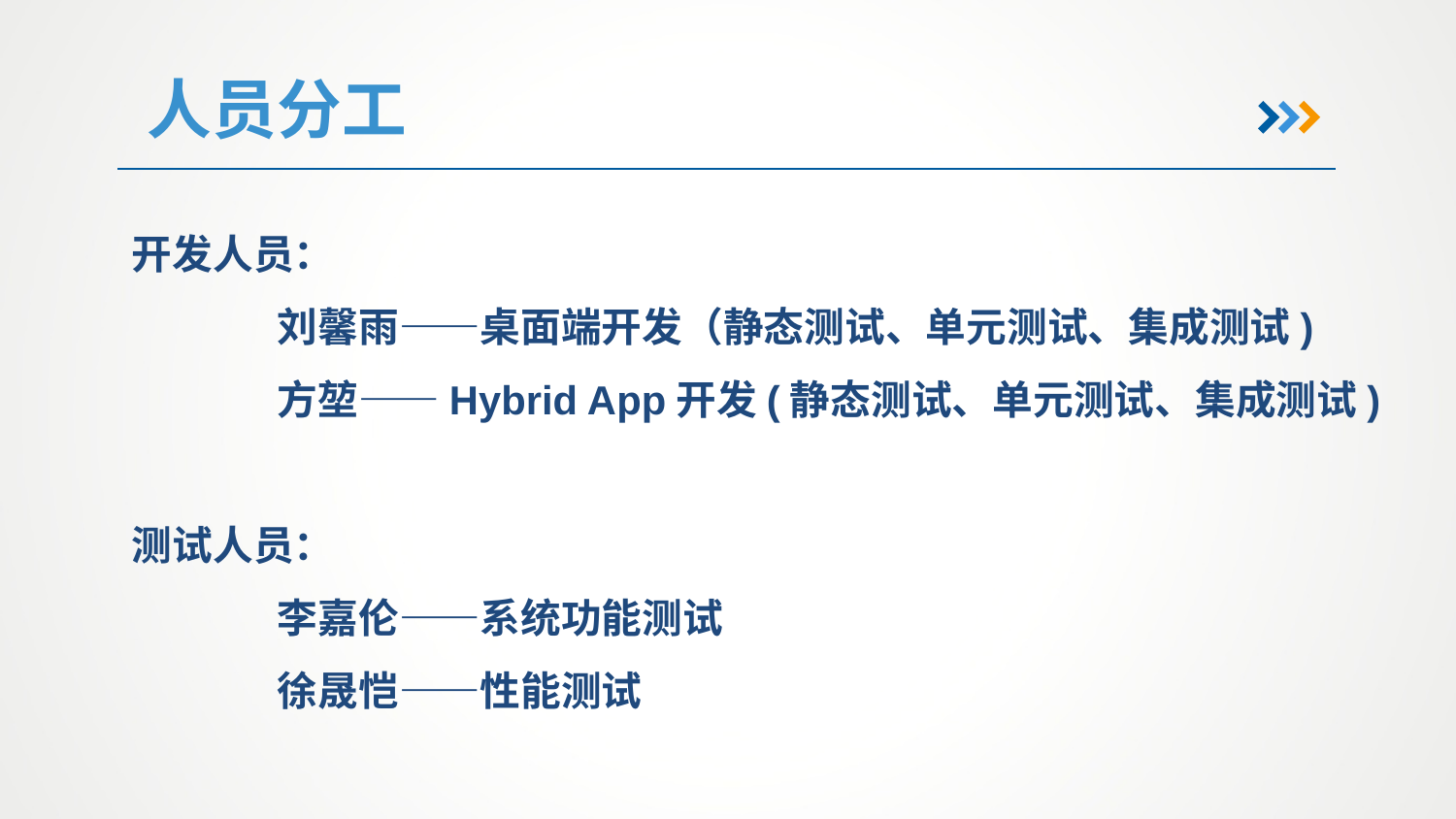

人员分工

开发人员：
	刘馨雨——桌面端开发（静态测试、单元测试、集成测试)
	方堃——Hybrid App开发(静态测试、单元测试、集成测试)

测试人员：
	李嘉伦——系统功能测试
	徐晟恺——性能测试